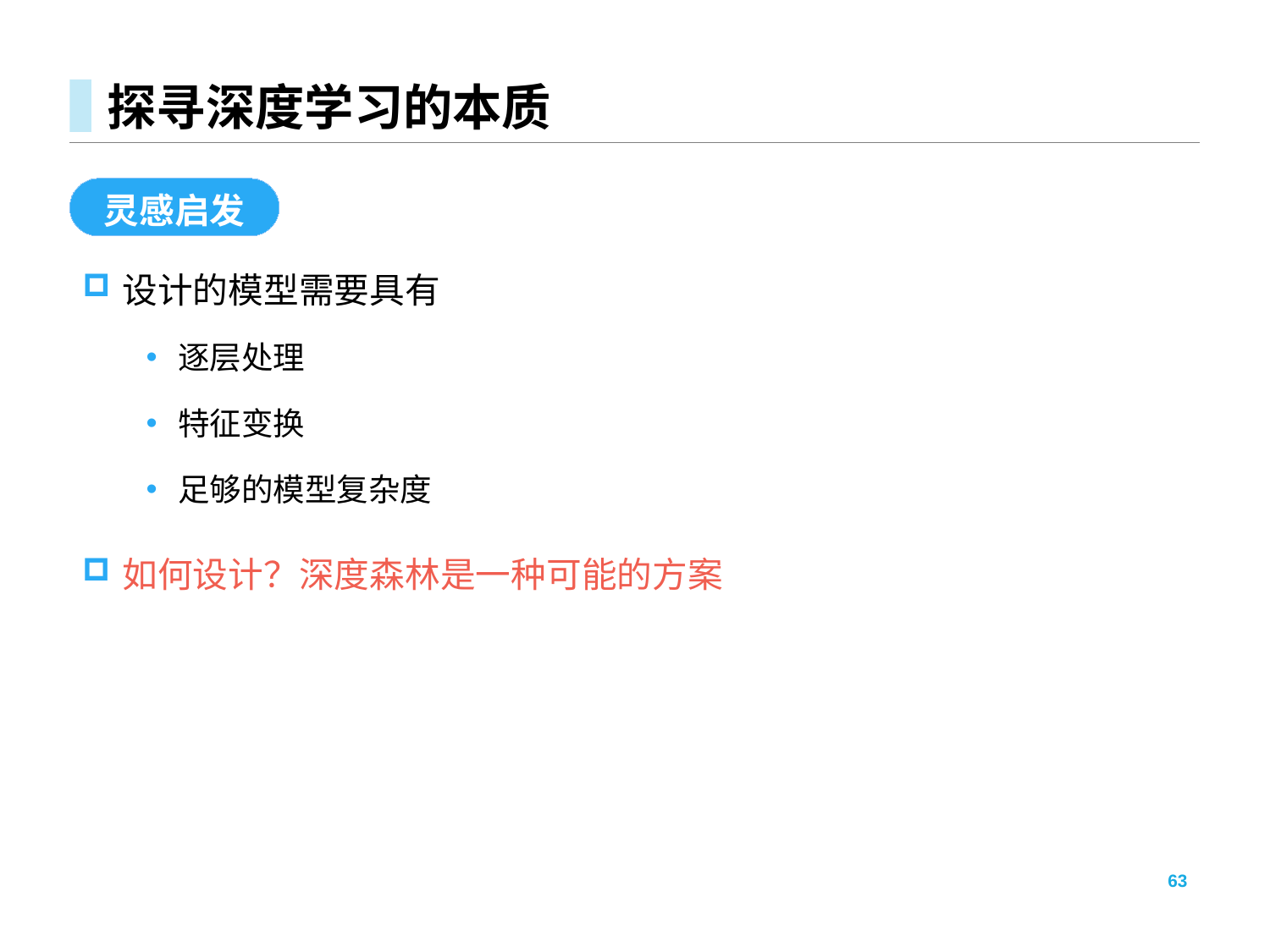

# 探寻深度学习的本质
灵感启发
设计的模型需要具有
逐层处理
特征变换
足够的模型复杂度

如何设计？深度森林是一种可能的方案

63